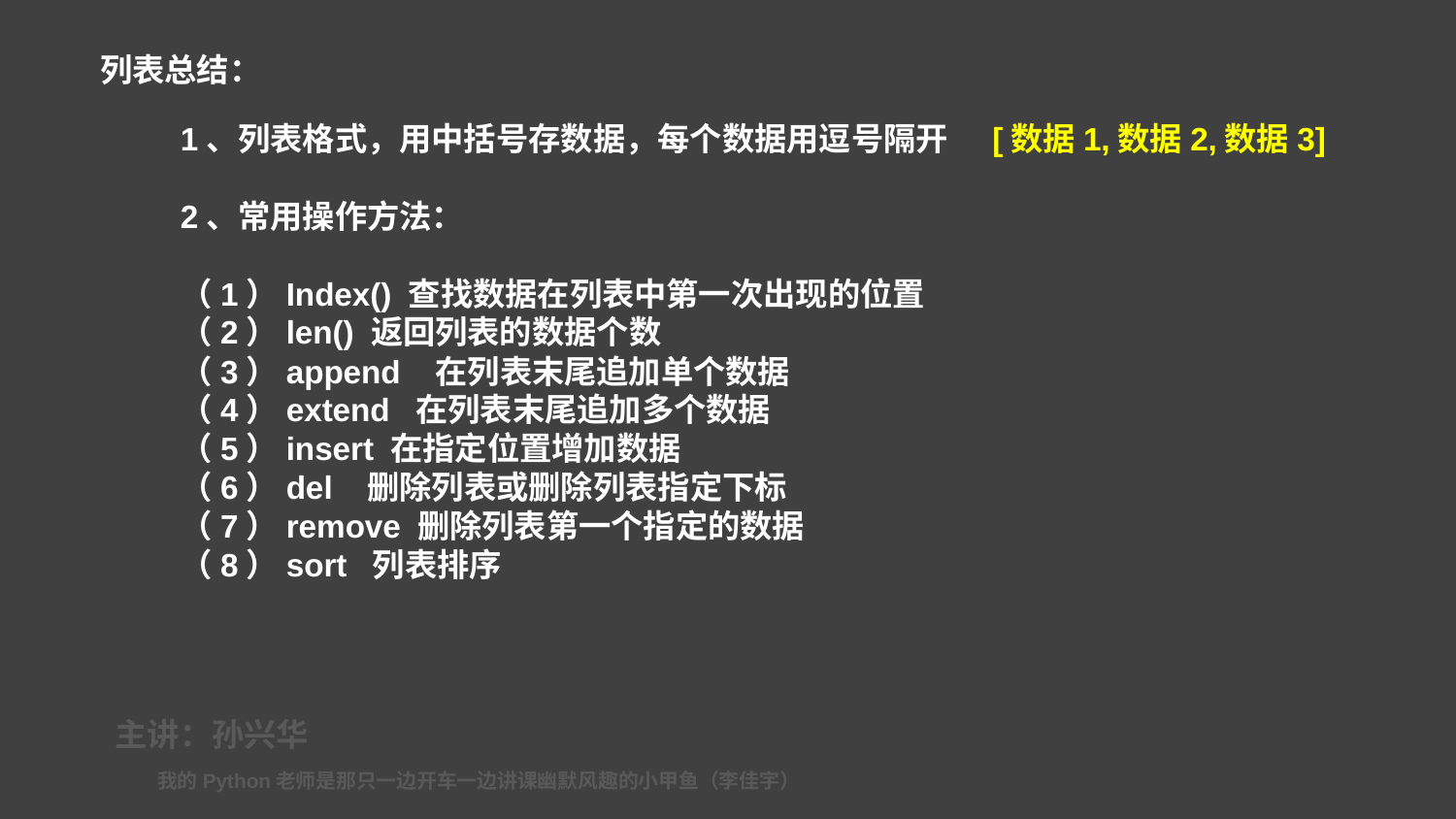

列表总结：
1、列表格式，用中括号存数据，每个数据用逗号隔开     [数据1,数据2,数据3]

2、常用操作方法：

（1）Index() 查找数据在列表中第一次出现的位置
（2）len() 返回列表的数据个数
（3）append   在列表末尾追加单个数据
（4）extend  在列表末尾追加多个数据
（5）insert 在指定位置增加数据
（6）del   删除列表或删除列表指定下标
（7）remove 删除列表第一个指定的数据
（8）sort  列表排序